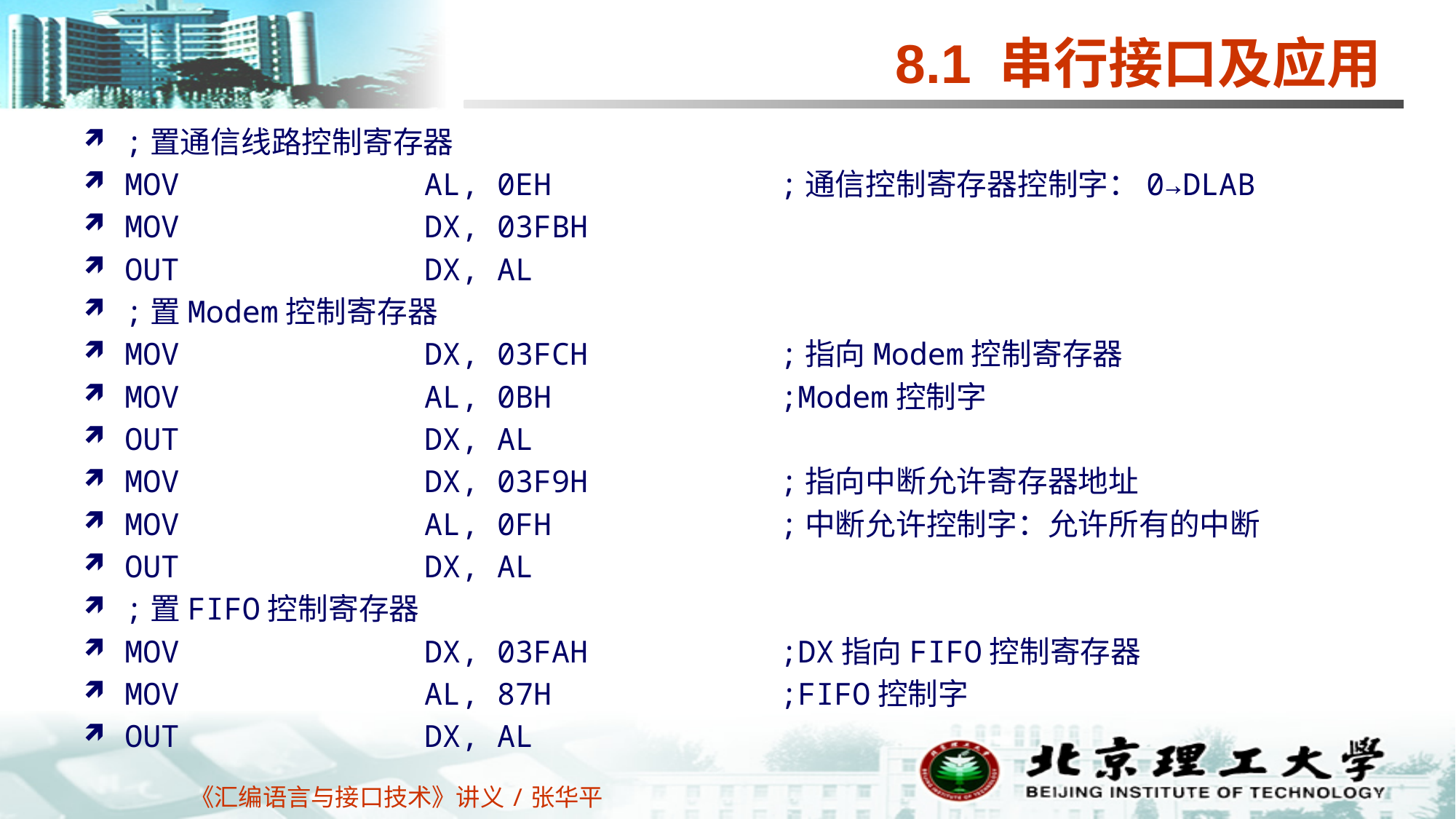

# 8.1 串行接口及应用
;置通信线路控制寄存器
MOV	AL, 0EH			;通信控制寄存器控制字：0→DLAB
MOV	DX, 03FBH
OUT	DX, AL
;置Modem控制寄存器
MOV	DX, 03FCH		;指向Modem控制寄存器
MOV	AL, 0BH			;Modem控制字
OUT	DX, AL
MOV	DX, 03F9H 		;指向中断允许寄存器地址
MOV	AL, 0FH			;中断允许控制字：允许所有的中断
OUT	DX, AL
;置FIFO控制寄存器
MOV	DX, 03FAH		;DX指向FIFO控制寄存器
MOV	AL, 87H			;FIFO控制字
OUT	DX, AL